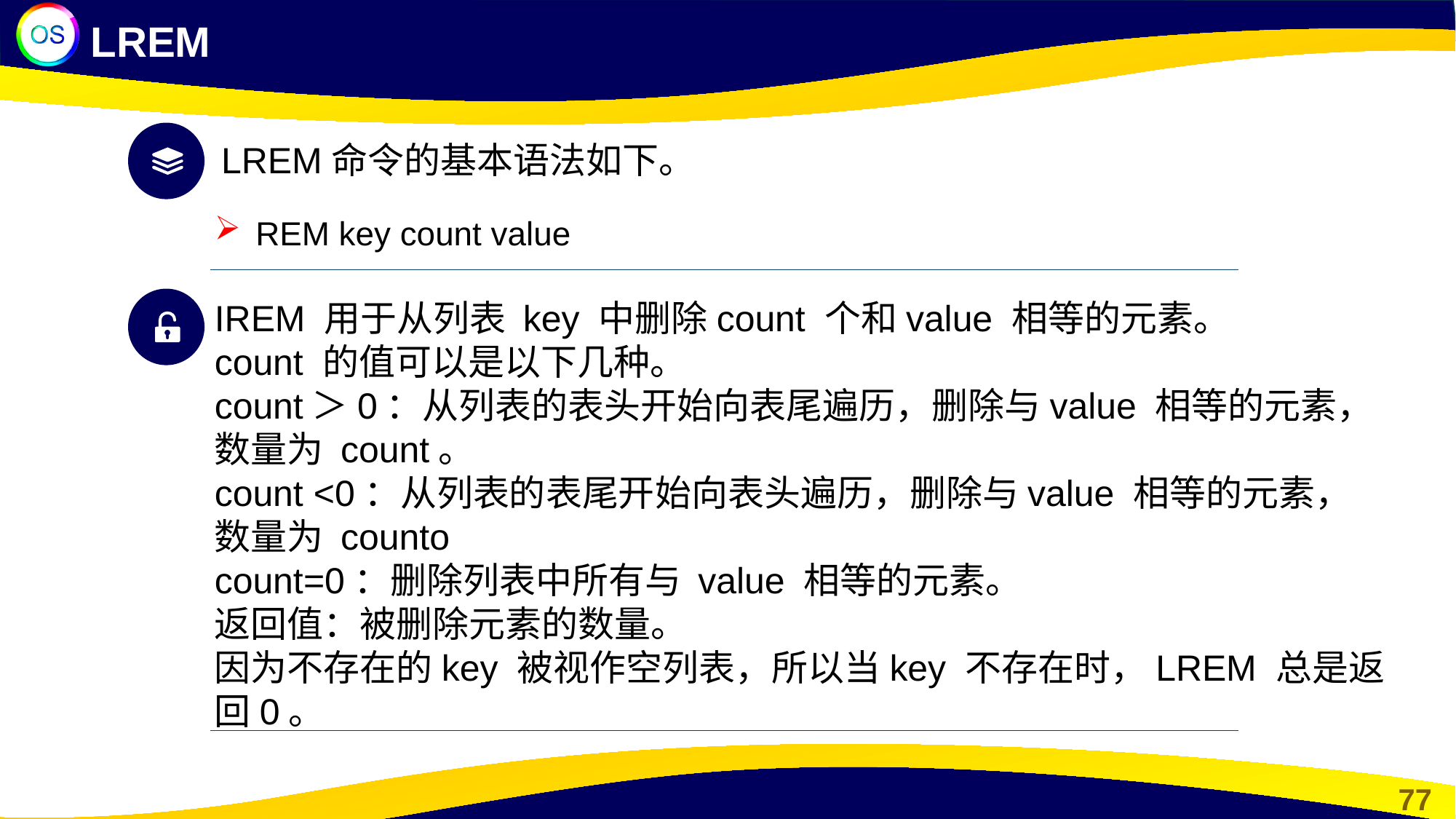

LREM

LREM命令的基本语法如下。

REM key count value

IREM 用于从列表 key 中删除count 个和value 相等的元素。
count 的值可以是以下几种。
count＞0：从列表的表头开始向表尾遍历，删除与value 相等的元素，数量为 count。
count <0：从列表的表尾开始向表头遍历，删除与value 相等的元素，数量为 counto
count=0：删除列表中所有与 value 相等的元素。
返回值：被删除元素的数量。
因为不存在的key 被视作空列表，所以当key 不存在时，LREM 总是返回0。